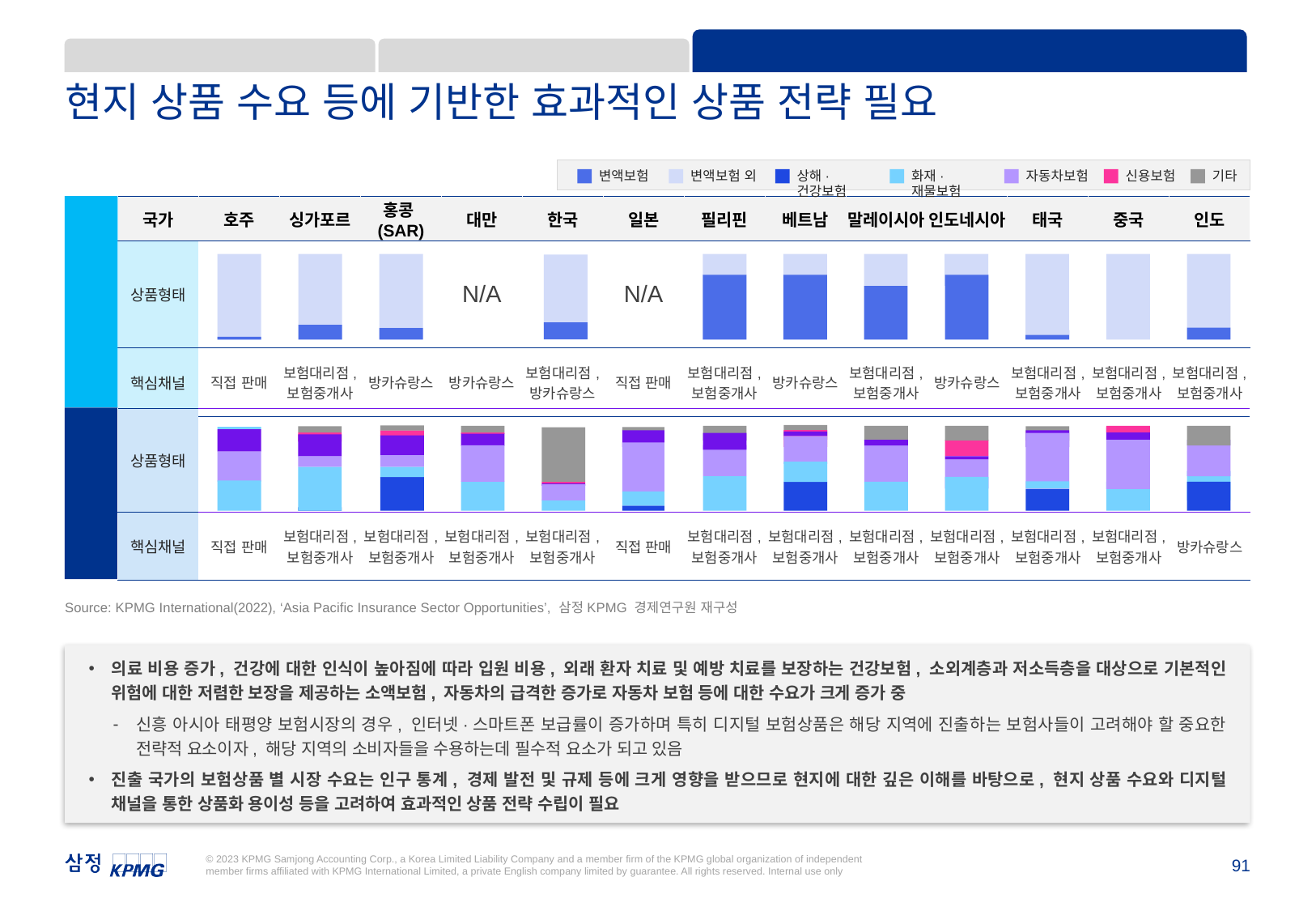

3. Product & Channel: 상품 경쟁력 및 채널·파트너십
1. Market 진출방식 및 거버넌스
2. Competition: 경쟁 심화에 따른 차별화
현지 상품 수요 등에 기반한 효과적인 상품 전략 필요

변액보험

변액보험 외

상해·건강보험

화재·재물보험

자동차보험

신용보험

기타

생명보험
| 국가 | 호주 | 싱가포르 | 홍콩(SAR) | 대만 | 한국 | 일본 | 필리핀 | 베트남 | 말레이시아 | 인도네시아 | 태국 | 중국 | 인도 |
| --- | --- | --- | --- | --- | --- | --- | --- | --- | --- | --- | --- | --- | --- |
| 상품형태 |  |  |  | N/A |  | N/A |  |  |  |  |  |  |  |
| 핵심채널 | 직접 판매 | 보험대리점, 보험중개사 | 방카슈랑스 | 방카슈랑스 | 보험대리점, 방카슈랑스 | 직접 판매 | 보험대리점, 보험중개사 | 방카슈랑스 | 보험대리점, 보험중개사 | 방카슈랑스 | 보험대리점, 보험중개사 | 보험대리점, 보험중개사 | 보험대리점, 보험중개사 |

손해보험
| 상품형태 |  |  |  |  |  |  |  |  |  |  |  |  |  |
| --- | --- | --- | --- | --- | --- | --- | --- | --- | --- | --- | --- | --- | --- |
| 핵심채널 | 직접 판매 | 보험대리점, 보험중개사 | 보험대리점, 보험중개사 | 보험대리점, 보험중개사 | 보험대리점, 보험중개사 | 직접 판매 | 보험대리점, 보험중개사 | 보험대리점, 보험중개사 | 보험대리점, 보험중개사 | 보험대리점, 보험중개사 | 보험대리점, 보험중개사 | 보험대리점, 보험중개사 | 방카슈랑스 |

Source: KPMG International(2022), ‘Asia Pacific Insurance Sector Opportunities’, 삼정KPMG 경제연구원 재구성
의료 비용 증가, 건강에 대한 인식이 높아짐에 따라 입원 비용, 외래 환자 치료 및 예방 치료를 보장하는 건강보험, 소외계층과 저소득층을 대상으로 기본적인 위험에 대한 저렴한 보장을 제공하는 소액보험, 자동차의 급격한 증가로 자동차 보험 등에 대한 수요가 크게 증가 중
신흥 아시아 태평양 보험시장의 경우, 인터넷·스마트폰 보급률이 증가하며 특히 디지털 보험상품은 해당 지역에 진출하는 보험사들이 고려해야 할 중요한 전략적 요소이자, 해당 지역의 소비자들을 수용하는데 필수적 요소가 되고 있음
진출 국가의 보험상품 별 시장 수요는 인구 통계, 경제 발전 및 규제 등에 크게 영향을 받으므로 현지에 대한 깊은 이해를 바탕으로, 현지 상품 수요와 디지털 채널을 통한 상품화 용이성 등을 고려하여 효과적인 상품 전략 수립이 필요